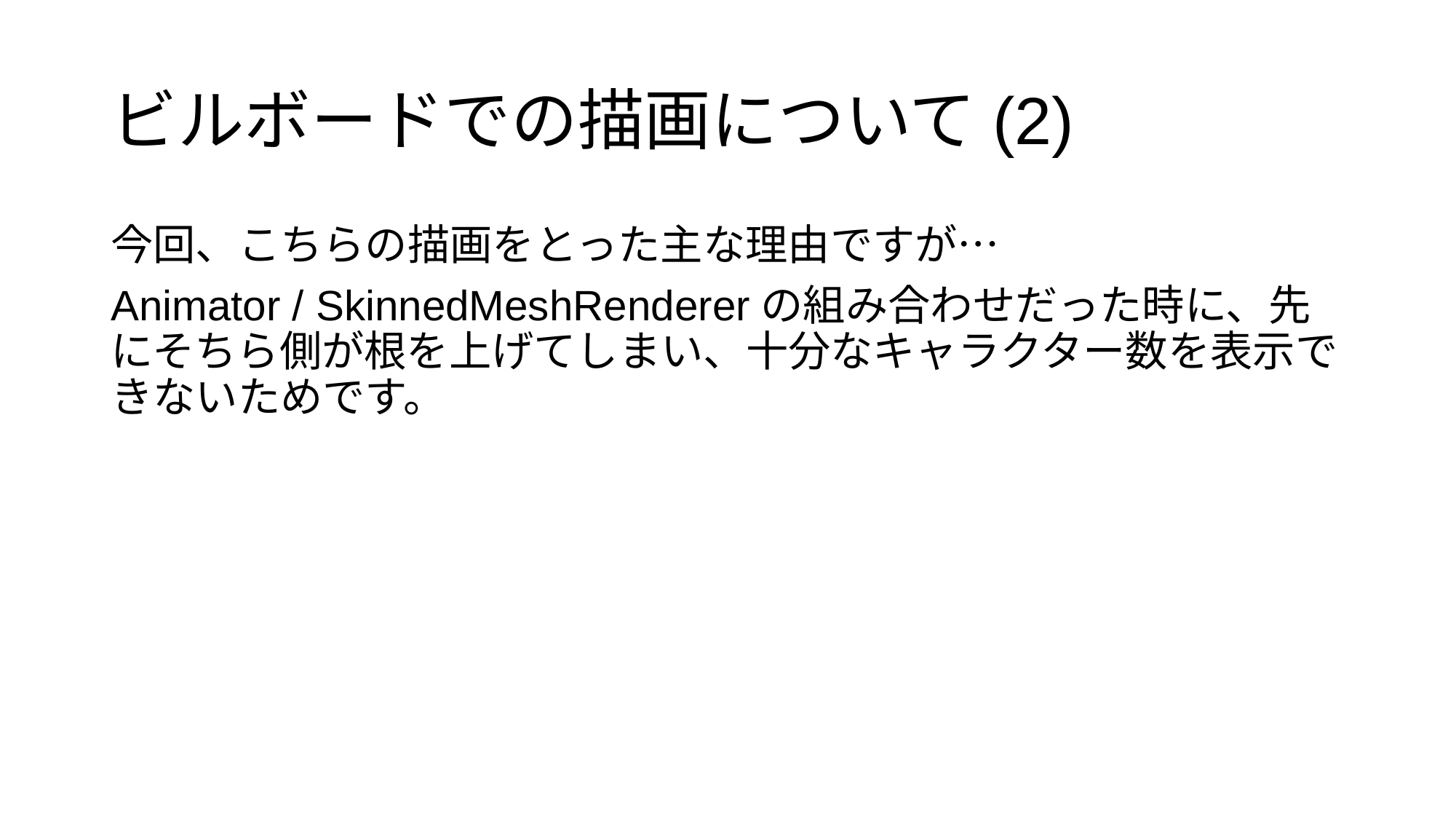

# ビルボードでの描画について(2)
今回、こちらの描画をとった主な理由ですが…
Animator / SkinnedMeshRendererの組み合わせだった時に、先にそちら側が根を上げてしまい、十分なキャラクター数を表示できないためです。